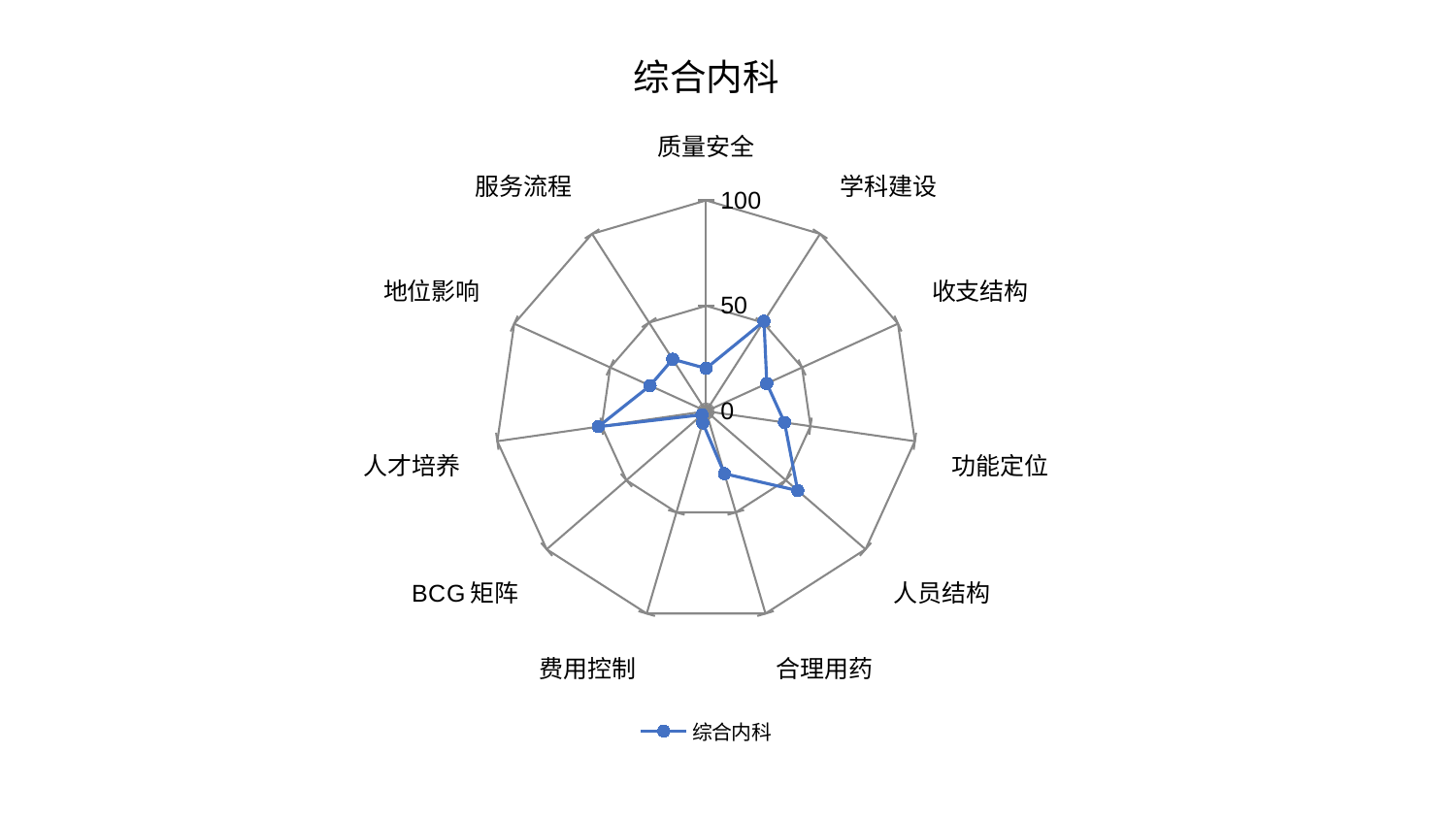

### Chart: 综合内科

| Category | 综合内科 |
|---|---|
| 质量安全 | 20.313709960136137 |
| 学科建设 | 50.772696722528565 |
| 收支结构 | 31.637447766217736 |
| 功能定位 | 37.56002243557356 |
| 人员结构 | 57.48295082048337 |
| 合理用药 | 30.8761686890238 |
| 费用控制 | 5.766814254798835 |
| BCG矩阵 | 2.5946163427771736 |
| 人才培养 | 51.655303754141904 |
| 地位影响 | 29.21028510709797 |
| 服务流程 | 29.34727872927114 |
162